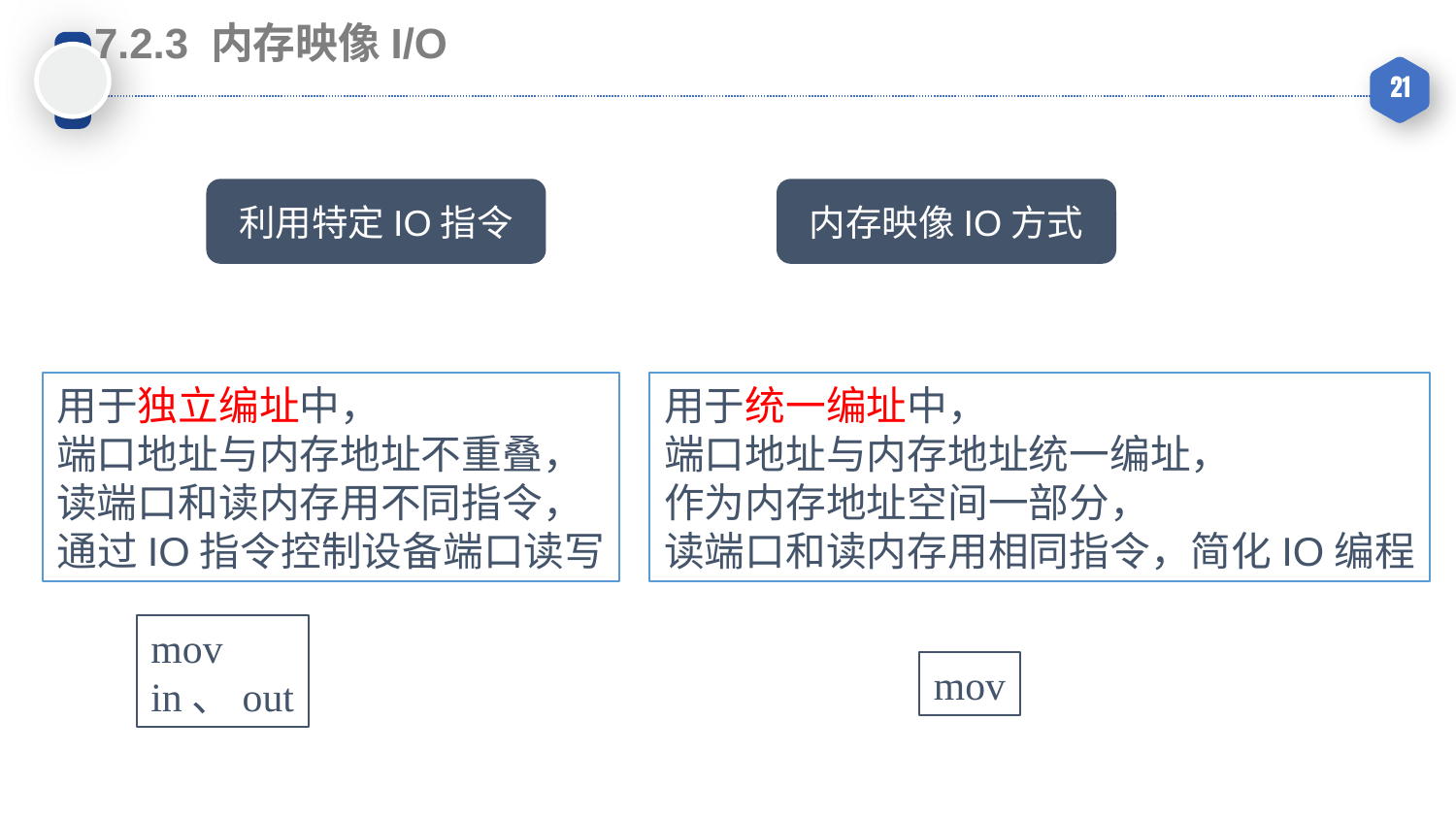

7.2.3 内存映像I/O
利用特定IO指令
内存映像IO方式
用于统一编址中，
端口地址与内存地址统一编址，
作为内存地址空间一部分，
读端口和读内存用相同指令，简化IO编程
用于独立编址中，
端口地址与内存地址不重叠，
读端口和读内存用不同指令，
通过IO指令控制设备端口读写
mov
in、out
mov